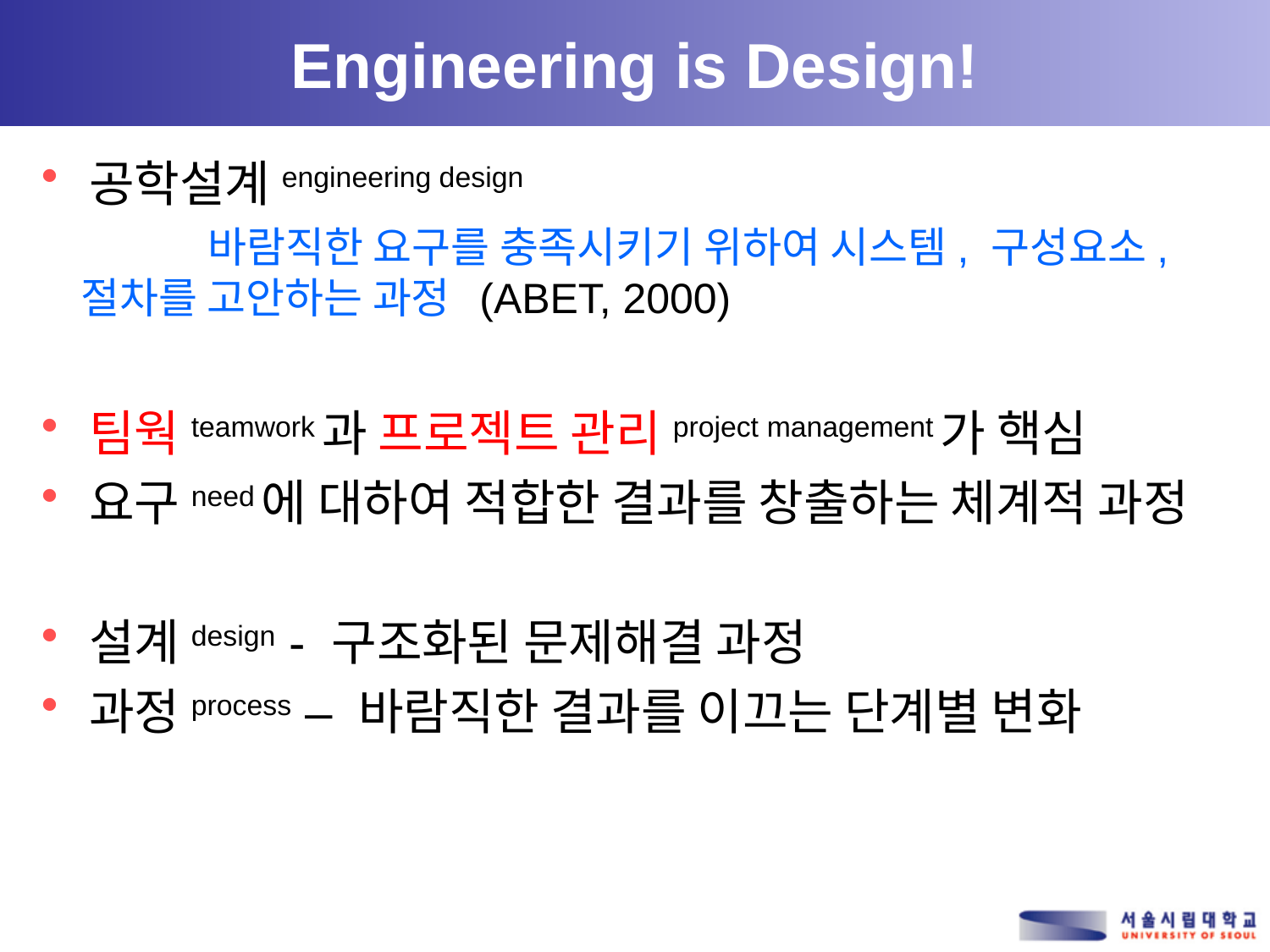

# Engineering is Design!
공학설계engineering design
	바람직한 요구를 충족시키기 위하여 시스템, 구성요소, 절차를 고안하는 과정  (ABET, 2000)

팀웍teamwork과 프로젝트 관리project management가 핵심
요구need에 대하여 적합한 결과를 창출하는 체계적 과정

설계design - 구조화된 문제해결 과정
과정process – 바람직한 결과를 이끄는 단계별 변화